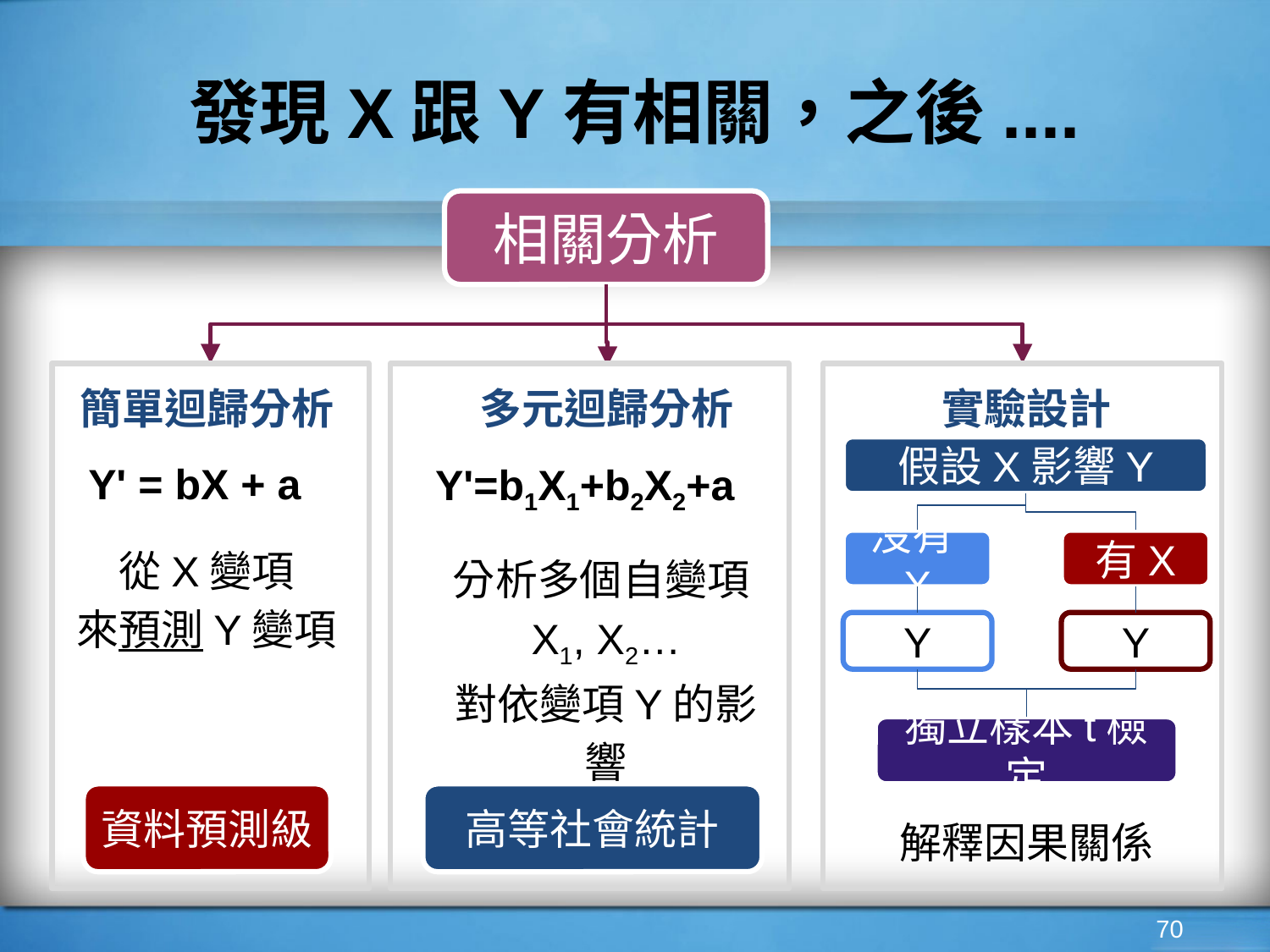

# 發現X跟Y有相關，之後....
相關分析

簡單迴歸分析
多元迴歸分析
實驗設計
Y' = bX + a

從X變項
來預測Y變項
Y'=b1X1+b2X2+a

分析多個自變項X1, X2…
對依變項Y的影響
假設X影響Y
沒有X
有X
Y
Y
獨立樣本t檢定
資料預測級
高等社會統計
解釋因果關係
70